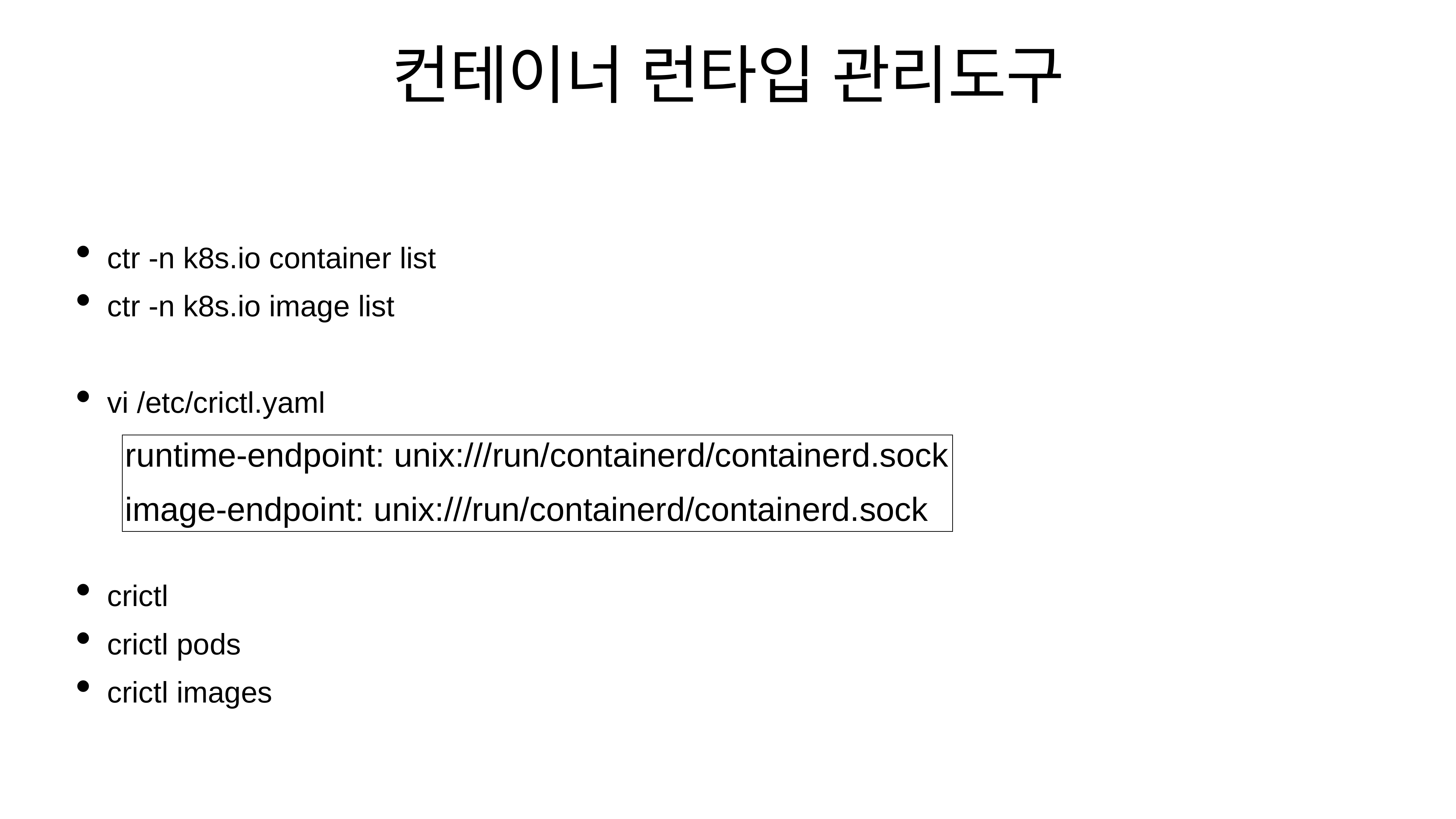

# 컨테이너 런타입 관리도구
ctr -n k8s.io container list
ctr -n k8s.io image list

vi /etc/crictl.yaml

crictl
crictl pods
crictl images

runtime-endpoint: unix:///run/containerd/containerd.sock
image-endpoint: unix:///run/containerd/containerd.sock